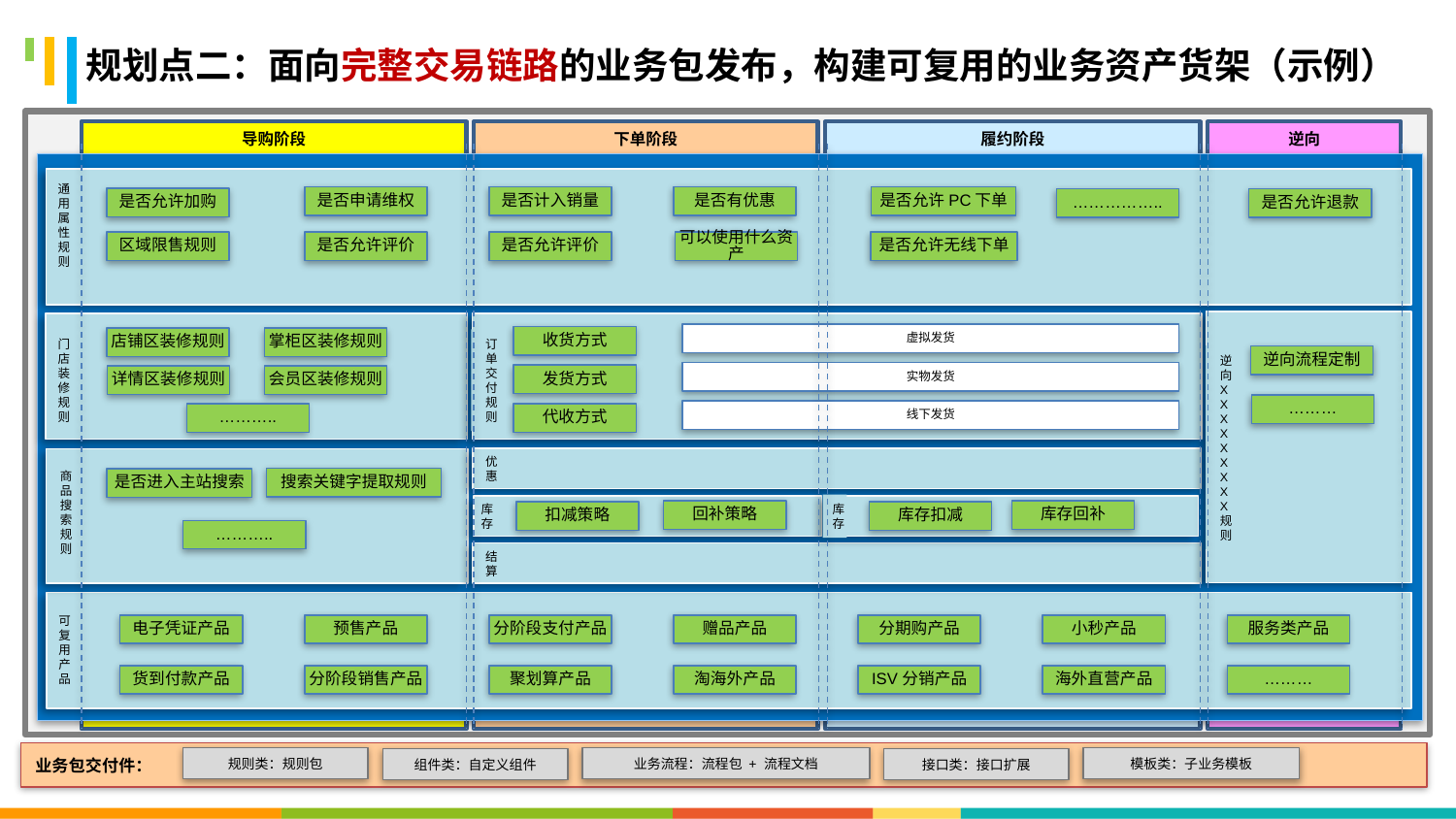

BBAAD9C20180234D78A0072836F0B6E062B9B20610168B20AFD9813BB1E32B59DB44BA38C1633B0822692708C84606EB88F9212A91D08BF11BBFC249735E20DE24F7F9AD9A25E6C734C229476F4249941E40E0C774495233B88681970162DCB8DBF6229FBE3

规划点二：面向完整交易链路的业务包发布，构建可复用的业务资产货架（示例）

导购阶段
下单阶段
履约阶段
逆向

通用属性规则
是否申请维权
是否计入销量
是否有优惠
是否允许PC下单
是否允许加购
……………..
是否允许退款
区域限售规则
是否允许评价
是否允许评价
可以使用什么资产
是否允许无线下单

逆向XXXXXXXXX规则

门店装修
规则

订单交付
规则
虚拟发货
收货方式
掌柜区装修规则
店铺区装修规则
逆向流程定制
实物发货
发货方式
详情区装修规则
会员区装修规则
………
线下发货
………..
代收方式
优惠

商品搜索规则
搜索关键字提取规则
是否进入主站搜索
库存

库存

回补策略
库存回补
扣减策略
库存扣减
………..
结算

可复用产品
电子凭证产品
预售产品
分阶段支付产品
赠品产品
分期购产品
小秒产品
服务类产品
货到付款产品
分阶段销售产品
聚划算产品
淘海外产品
ISV分销产品
海外直营产品
………
业务包交付件：
规则类：规则包
业务流程：流程包 + 流程文档
模板类：子业务模板
组件类：自定义组件
接口类：接口扩展